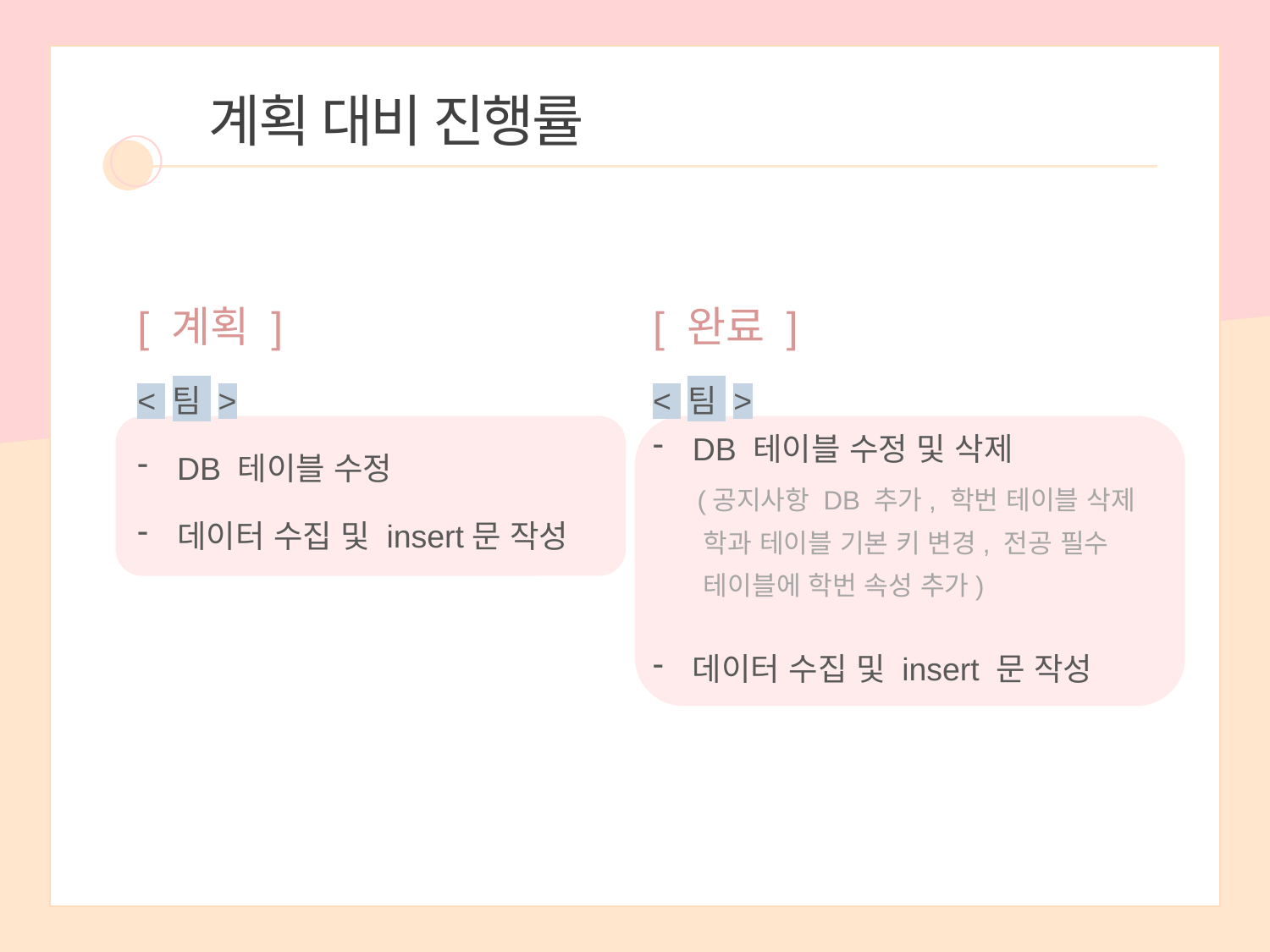

계획 대비 진행률
[ 계획 ]
< 팀 >
DB 테이블 수정
데이터 수집 및 insert문 작성
[ 완료 ]
< 팀 >
DB 테이블 수정 및 삭제
     (공지사항 DB 추가, 학번 테이블 삭제
      학과 테이블 기본 키 변경, 전공 필수
      테이블에 학번 속성 추가)
데이터 수집 및 insert 문 작성